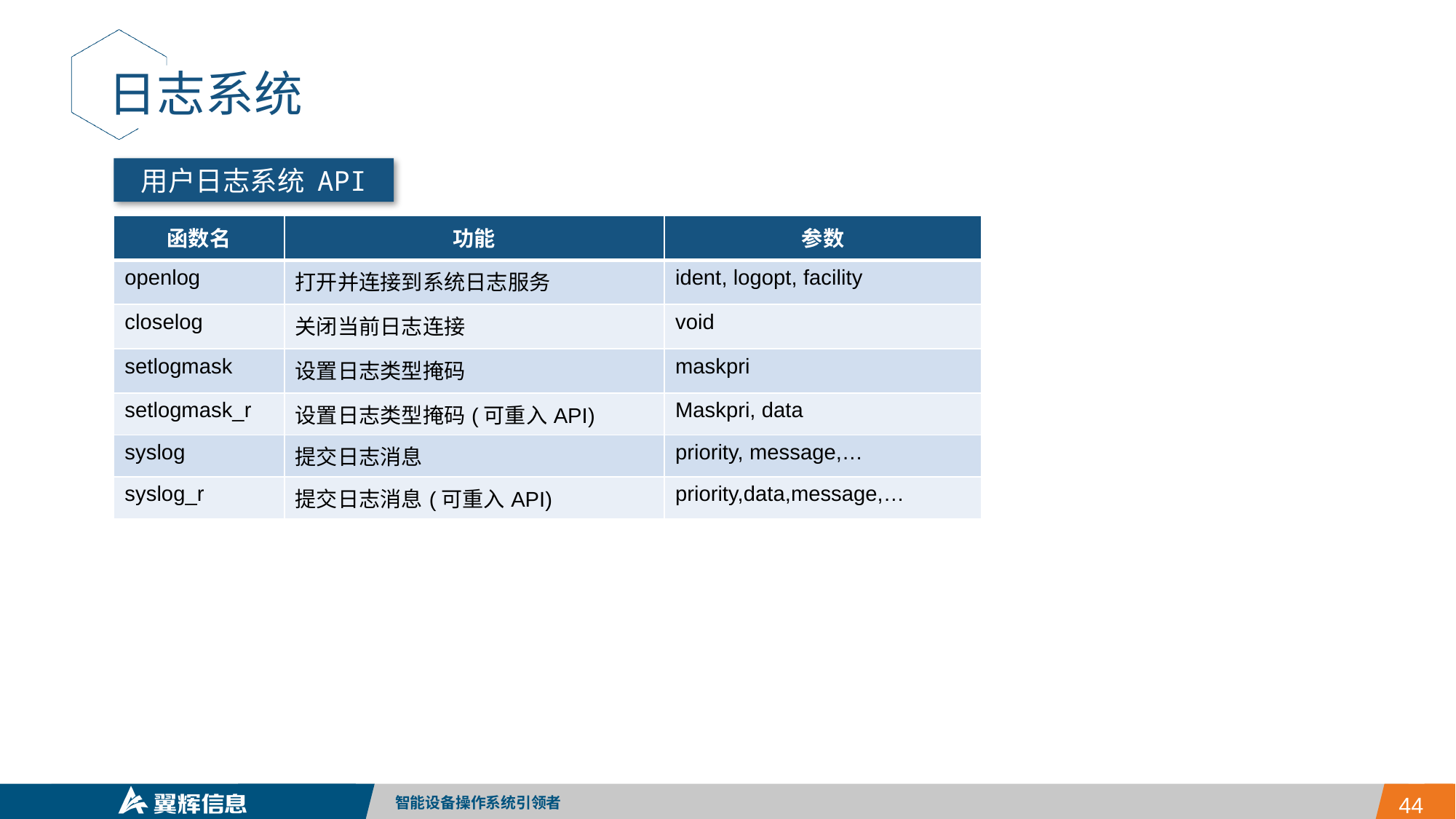

日志系统
用户日志系统 API
| 函数名 | 功能 | 参数 |
| --- | --- | --- |
| openlog | 打开并连接到系统日志服务 | ident, logopt, facility |
| closelog | 关闭当前日志连接 | void |
| setlogmask | 设置日志类型掩码 | maskpri |
| setlogmask\_r | 设置日志类型掩码(可重入API) | Maskpri, data |
| syslog | 提交日志消息 | priority, message,… |
| syslog\_r | 提交日志消息(可重入API) | priority,data,message,… |